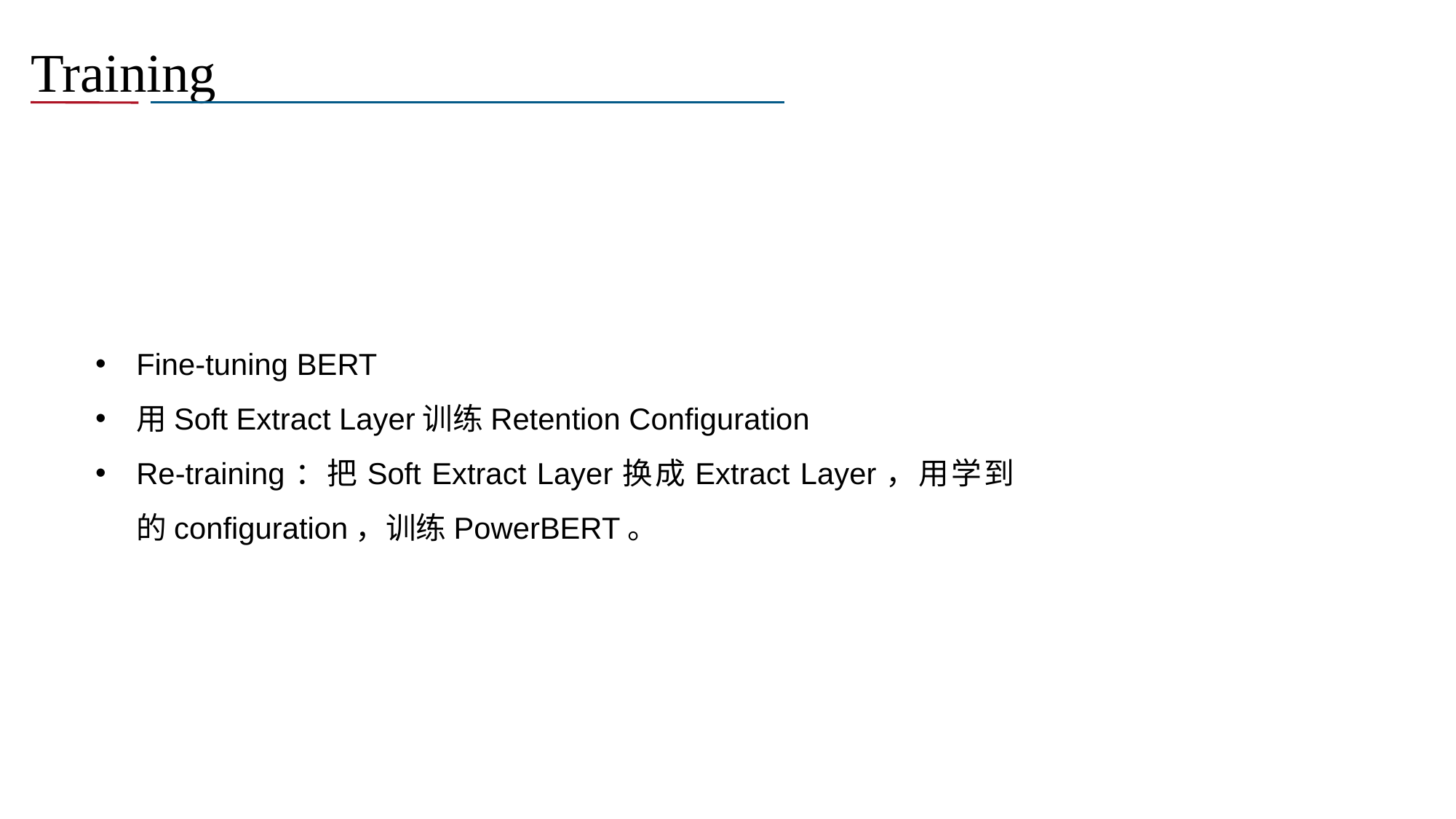

# Training
Fine-tuning BERT
用Soft Extract Layer训练Retention Configuration
Re-training：把Soft Extract Layer换成Extract Layer，用学到的configuration，训练PowerBERT。